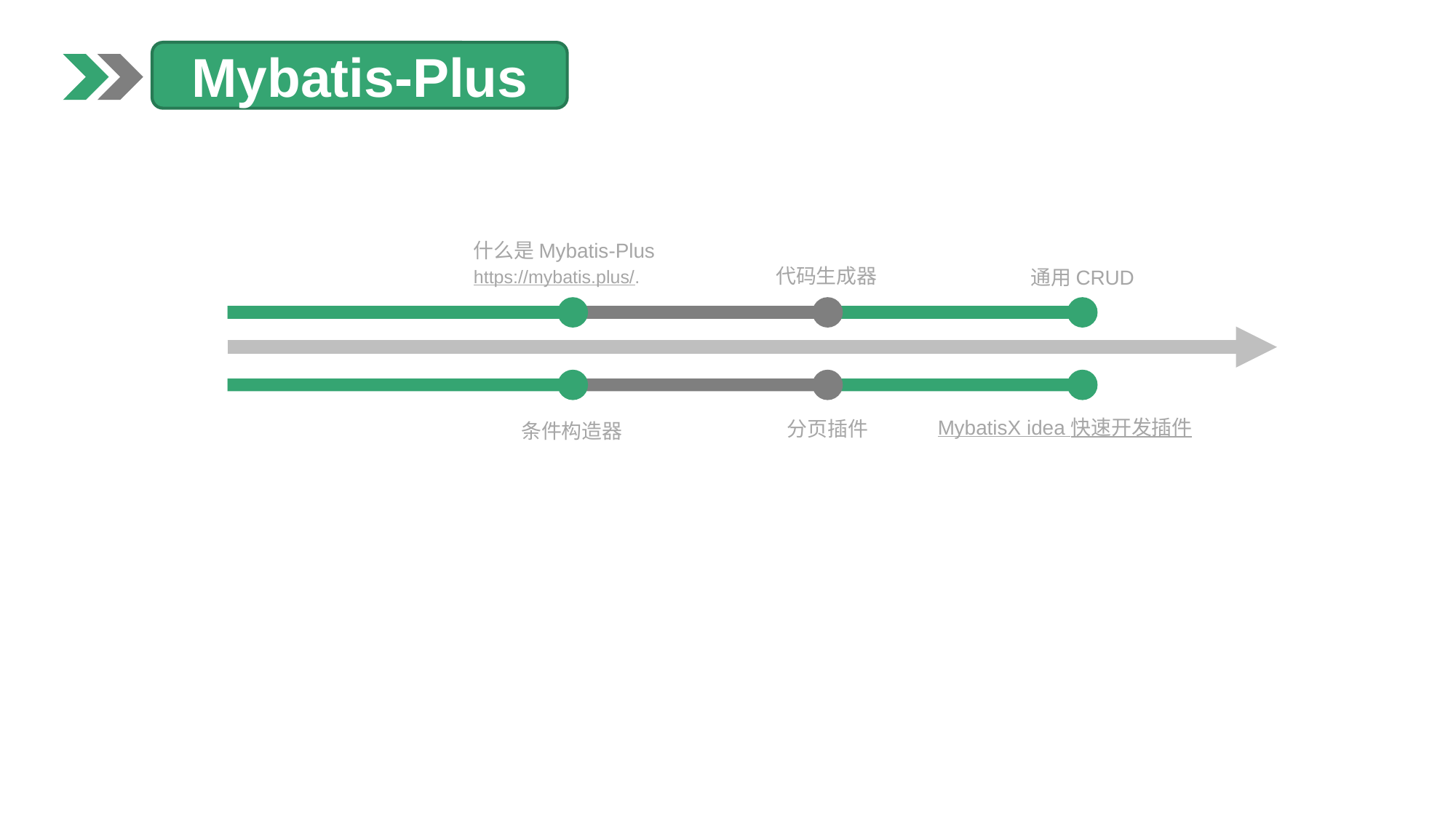

Mybatis-Plus
什么是Mybatis-Plus
代码生成器
通用CRUD
https://mybatis.plus/.

MybatisX idea 快速开发插件
分页插件
条件构造器